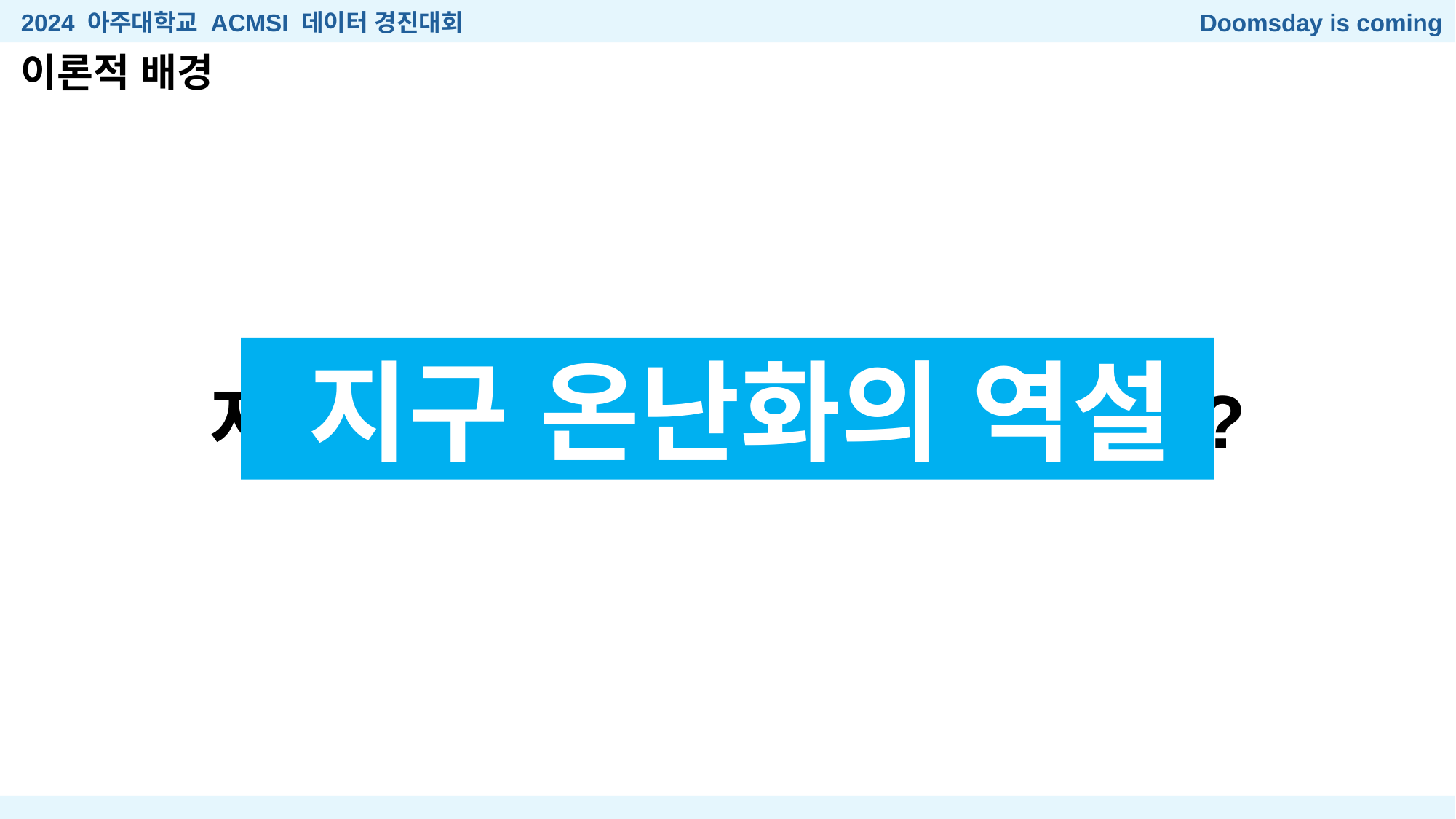

2024 아주대학교 ACMSI 데이터 경진대회
Doomsday is coming
이론적 배경
 지구 온난화의 역설
지구가 뜨거워지는데 웬 빙하기?